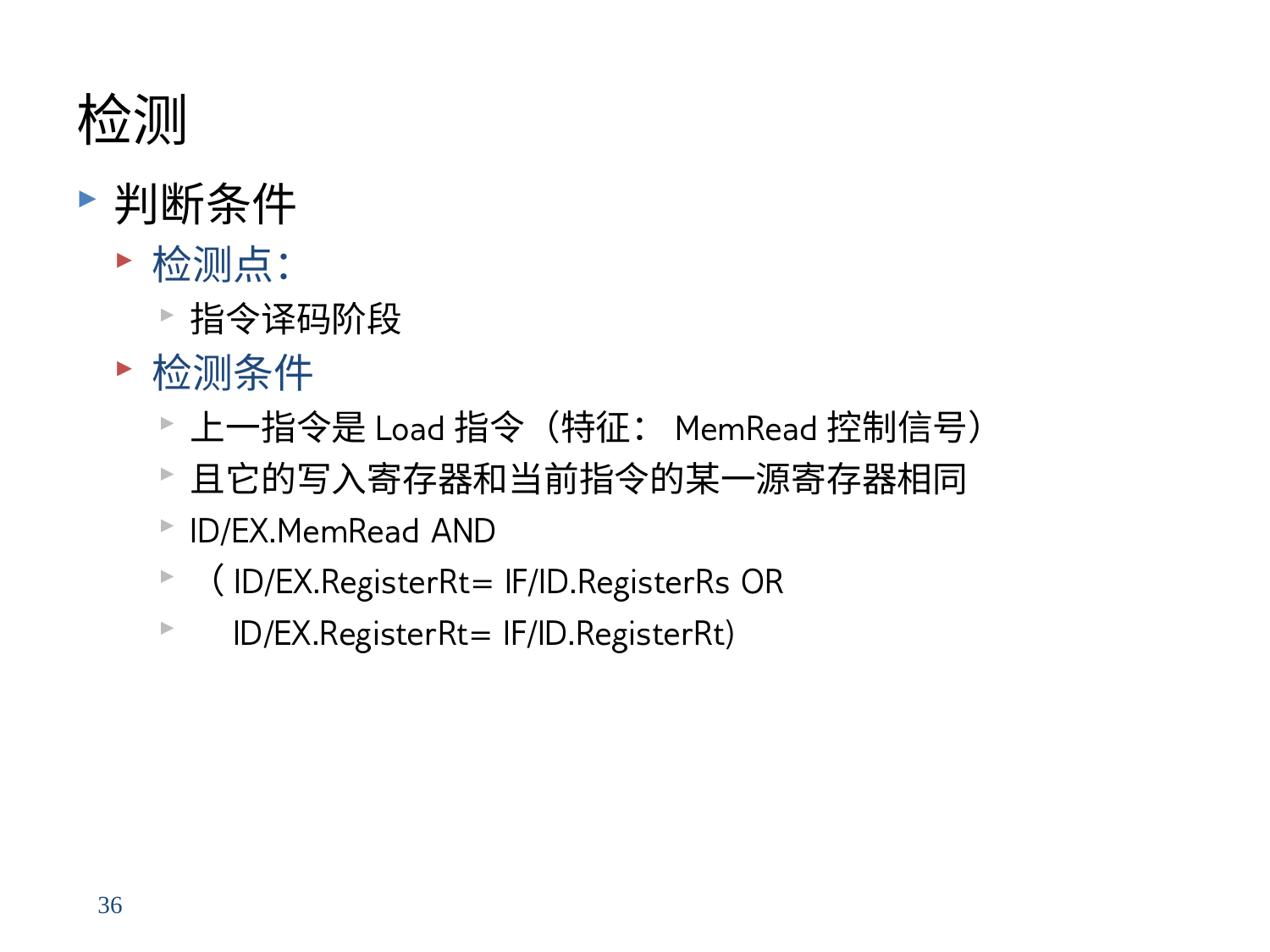

# 检测
判断条件
检测点：
指令译码阶段
检测条件
上一指令是Load指令（特征：MemRead控制信号）
且它的写入寄存器和当前指令的某一源寄存器相同
ID/EX.MemRead AND
（ID/EX.RegisterRt= IF/ID.RegisterRs OR
    ID/EX.RegisterRt= IF/ID.RegisterRt)

36